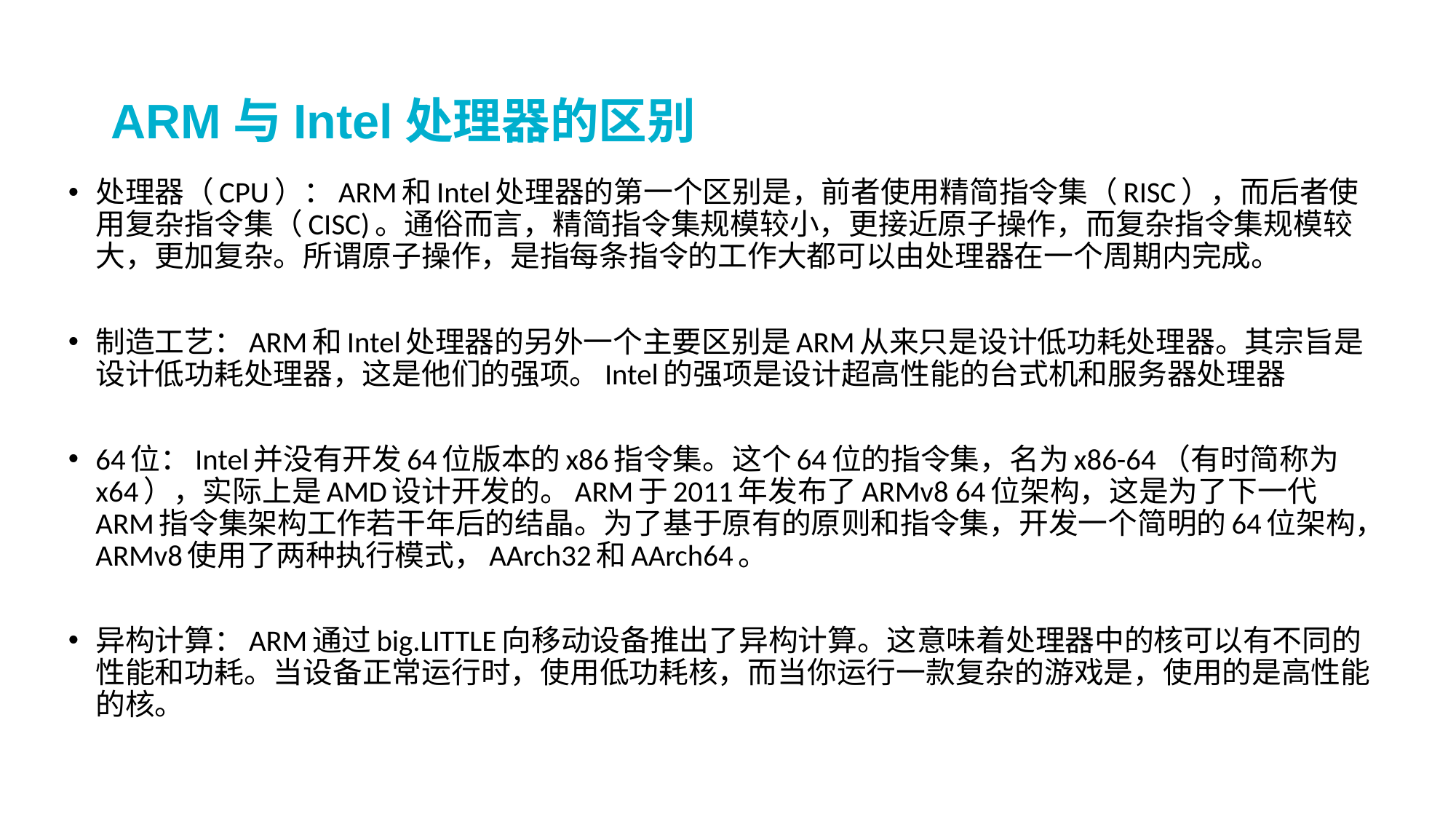

# ARM与Intel处理器的区别
处理器（CPU）：ARM和Intel处理器的第一个区别是，前者使用精简指令集（RISC），而后者使用复杂指令集（CISC)。通俗而言，精简指令集规模较小，更接近原子操作，而复杂指令集规模较大，更加复杂。所谓原子操作，是指每条指令的工作大都可以由处理器在一个周期内完成。

制造工艺：ARM和Intel处理器的另外一个主要区别是ARM从来只是设计低功耗处理器。其宗旨是设计低功耗处理器，这是他们的强项。Intel的强项是设计超高性能的台式机和服务器处理器

64位：Intel并没有开发64位版本的x86指令集。这个64位的指令集，名为x86-64（有时简称为x64），实际上是AMD设计开发的。ARM于2011年发布了ARMv8 64位架构，这是为了下一代ARM指令集架构工作若干年后的结晶。为了基于原有的原则和指令集，开发一个简明的64位架构，ARMv8使用了两种执行模式，AArch32和AArch64。

异构计算：ARM通过big.LITTLE向移动设备推出了异构计算。这意味着处理器中的核可以有不同的性能和功耗。当设备正常运行时，使用低功耗核，而当你运行一款复杂的游戏是，使用的是高性能的核。